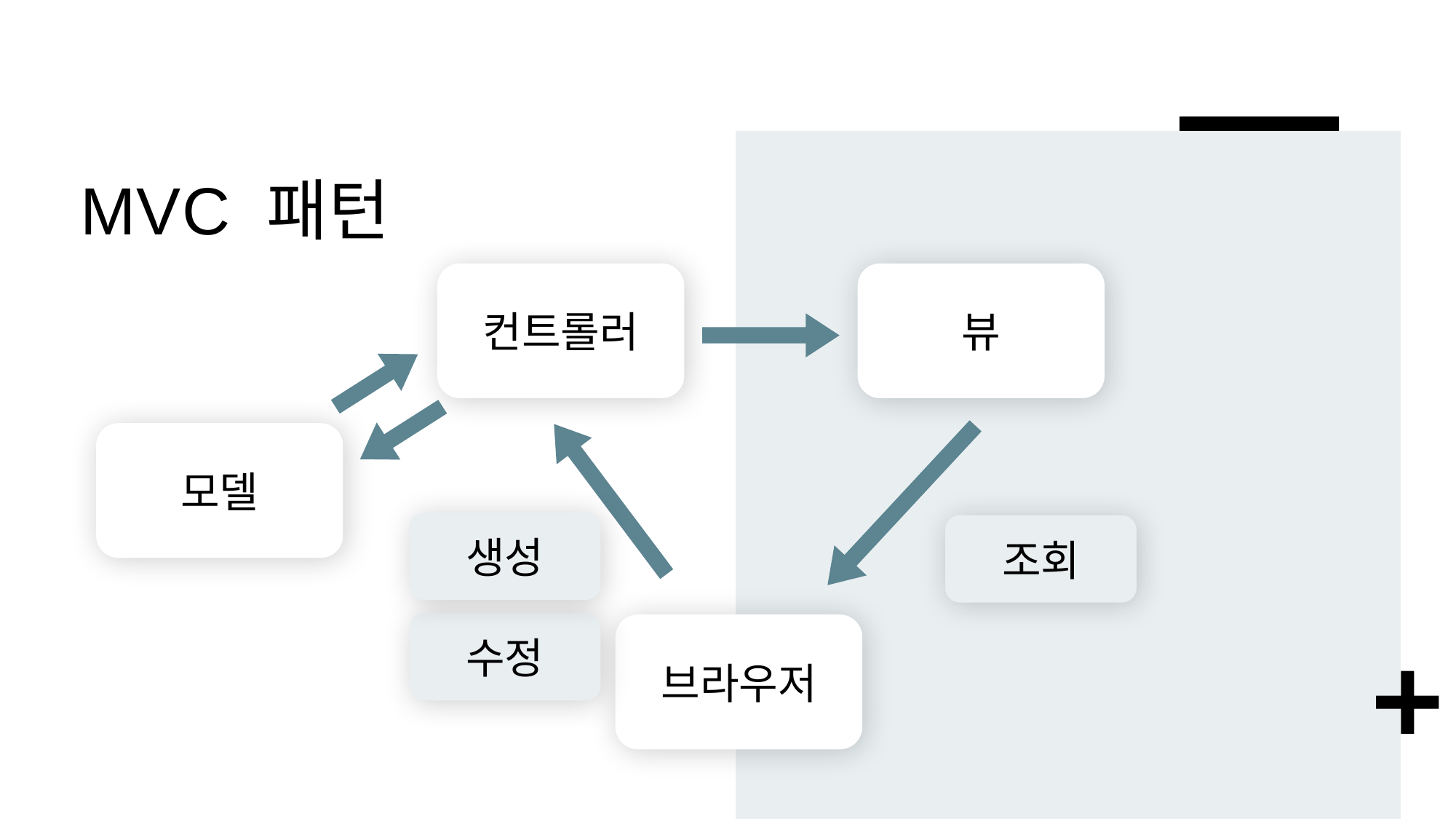

# MVC 패턴
컨트롤러
뷰

모델

생성
조회
수정
브라우저